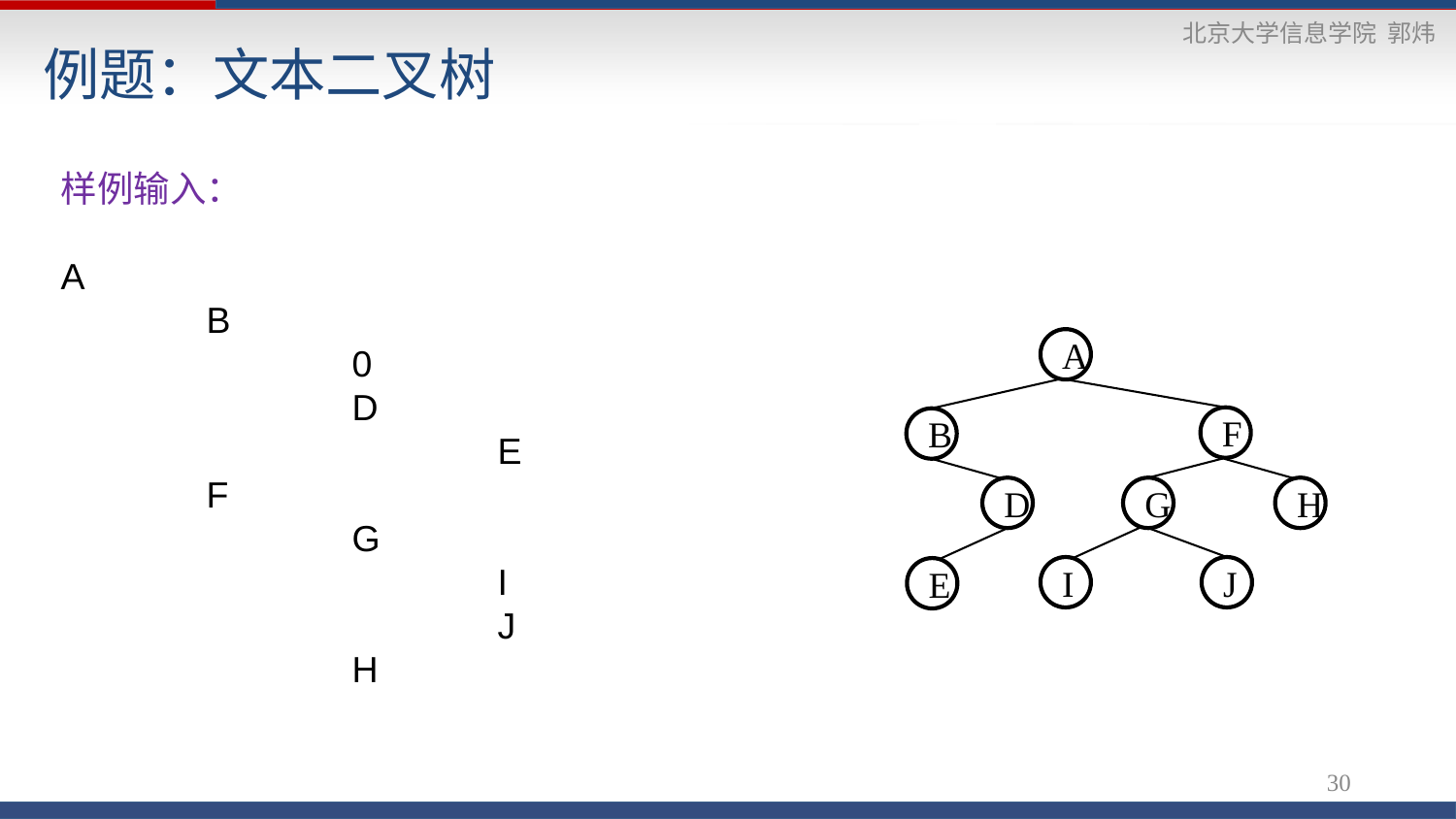

# 例题：文本二叉树
样例输入：

A
	B
		0
		D
			E
	F
		G
			I
			J
		H

A
F
B
D
G
H
I
J
E
30